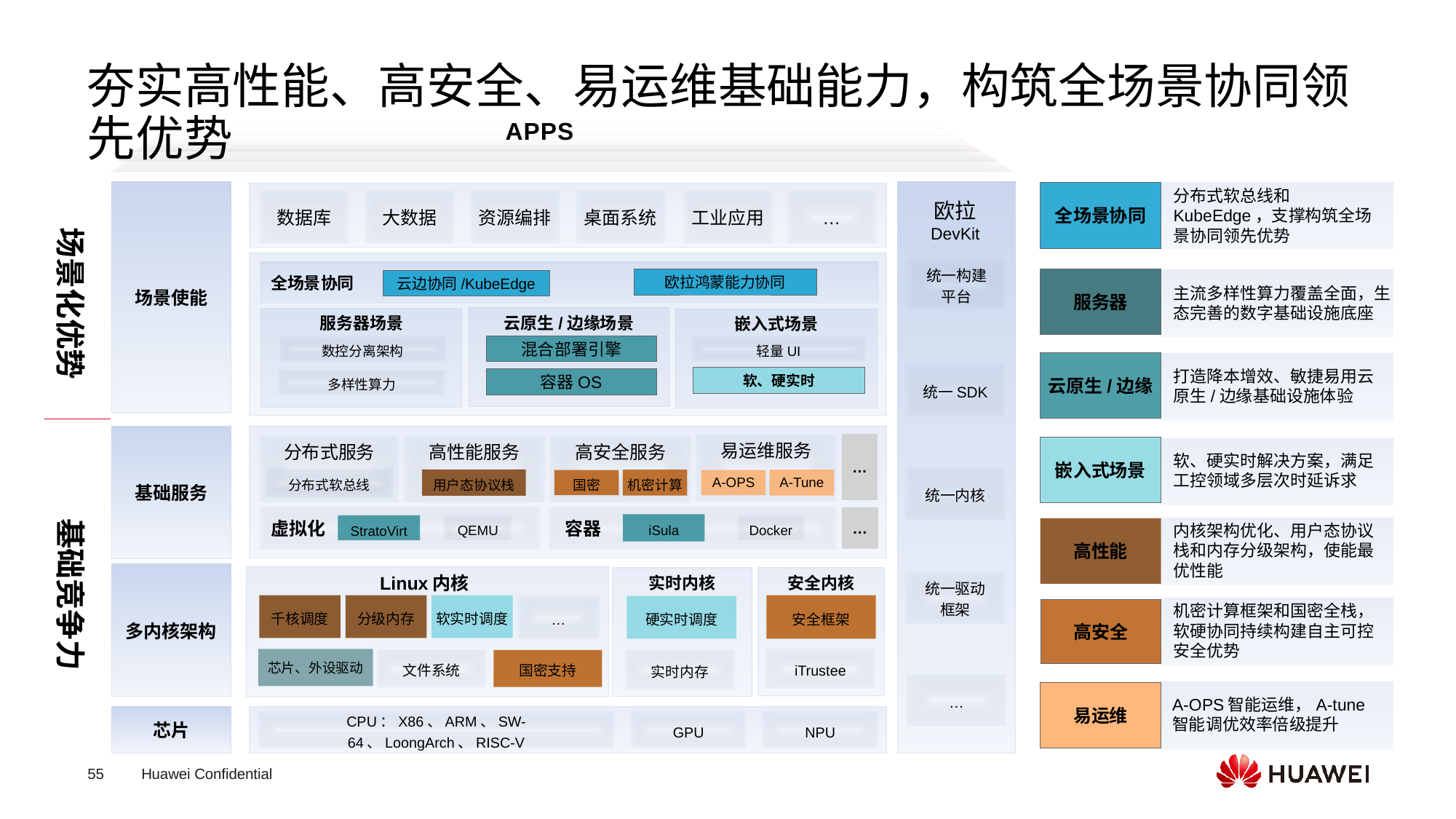

夯实高性能、高安全、易运维基础能力，构筑全场景协同领先优势
APPS

场景使能

全场景协同

分布式软总线和KubeEdge，支撑构筑全场景协同领先优势
数据库
大数据
资源编排
桌面系统
工业应用
…
欧拉
DevKit
场景化优势

统一构建
平台
全场景协同
服务器
欧拉鸿蒙能力协同

云边协同/KubeEdge
主流多样性算力覆盖全面，生态完善的数字基础设施底座
云原生/边缘场景
服务器场景

嵌入式场景
数控分离架构
混合部署引擎
轻量UI
云原生/边缘

统一SDK
打造降本增效、敏捷易用云原生/边缘基础设施体验
软、硬实时
容器OS
多样性算力

基础服务
…
易运维服务
高性能服务
高安全服务
分布式服务
嵌入式场景

软、硬实时解决方案，满足工控领域多层次时延诉求
基础竞争力
统一内核
分布式软总线
用户态协议栈
机密计算
A-Tune
国密
A-OPS

…
iSula
StratoVirt
QEMU
Docker
虚拟化
容器

高性能
内核架构优化、用户态协议栈和内存分级架构，使能最优性能
多内核架构

实时内核
安全内核
Linux内核
统一驱动
框架
安全框架
软实时调度
千核调度
分级内存
…
硬实时调度

高安全
机密计算框架和国密全栈，软硬协同持续构建自主可控安全优势
iTrustee
芯片、外设驱动
实时内存
国密支持
文件系统
…

易运维
A-OPS智能运维，A-tune智能调优效率倍级提升
芯片

CPU：X86、ARM、SW-64、LoongArch、RISC-V
GPU
NPU